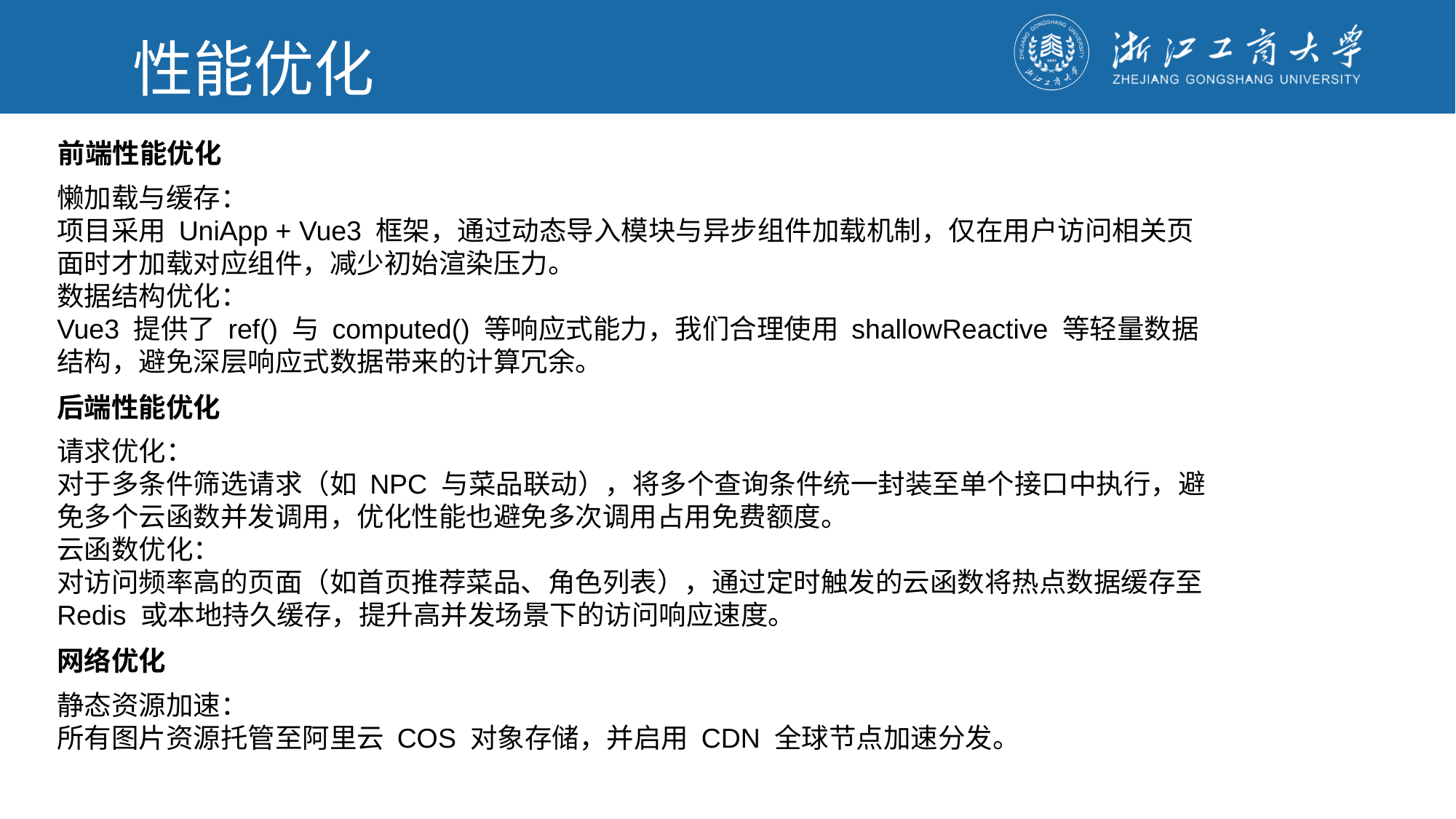

性能优化
前端性能优化
懒加载与缓存：
项目采用 UniApp + Vue3 框架，通过动态导入模块与异步组件加载机制，仅在用户访问相关页面时才加载对应组件，减少初始渲染压力。
数据结构优化：
Vue3 提供了 ref() 与 computed() 等响应式能力，我们合理使用 shallowReactive 等轻量数据结构，避免深层响应式数据带来的计算冗余。
后端性能优化
请求优化：
对于多条件筛选请求（如 NPC 与菜品联动），将多个查询条件统一封装至单个接口中执行，避免多个云函数并发调用，优化性能也避免多次调用占用免费额度。
云函数优化：
对访问频率高的页面（如首页推荐菜品、角色列表），通过定时触发的云函数将热点数据缓存至 Redis 或本地持久缓存，提升高并发场景下的访问响应速度。
网络优化
静态资源加速：
所有图片资源托管至阿里云 COS 对象存储，并启用 CDN 全球节点加速分发。